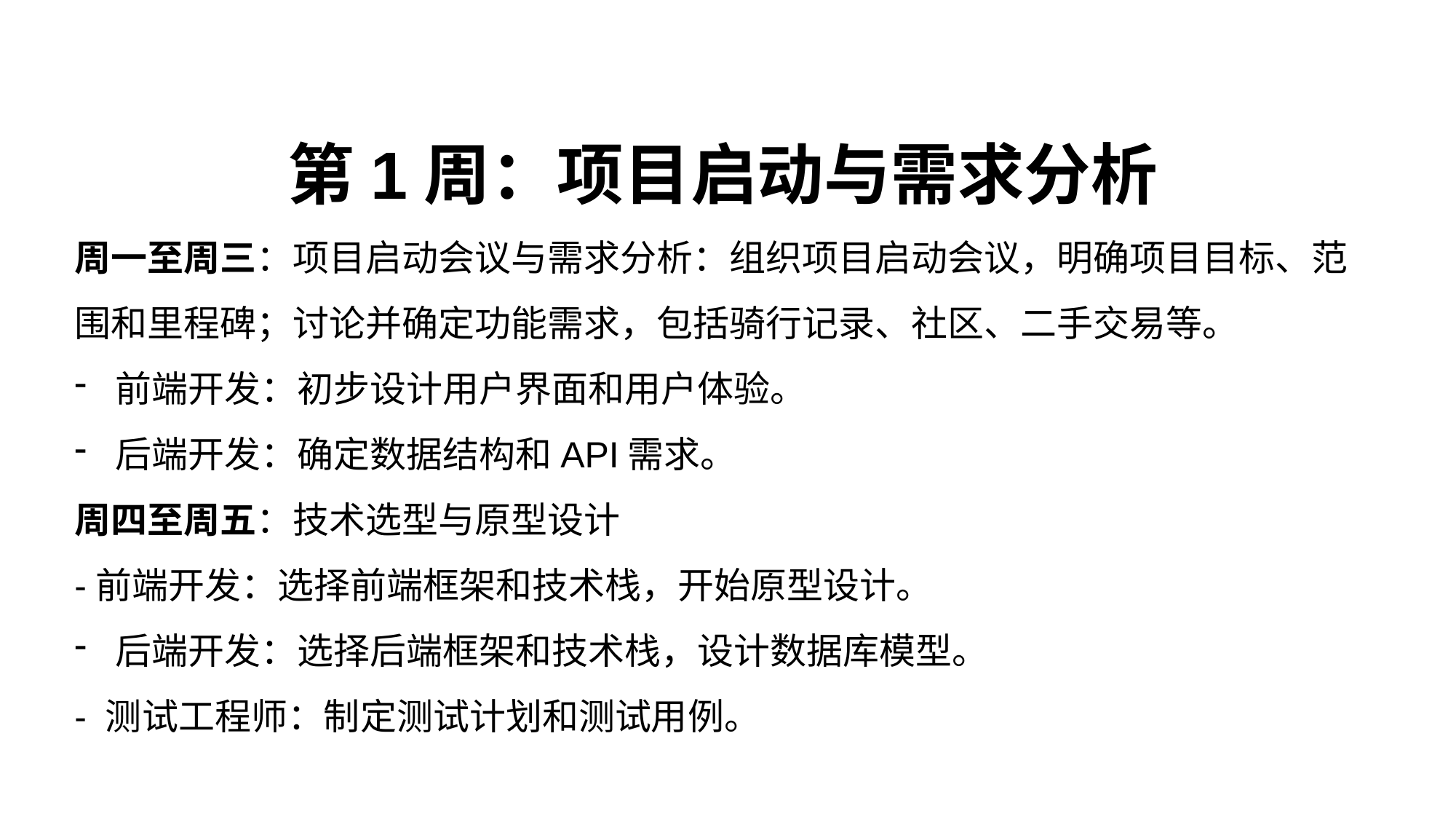

第1周：项目启动与需求分析
周一至周三：项目启动会议与需求分析：组织项目启动会议，明确项目目标、范围和里程碑；讨论并确定功能需求，包括骑行记录、社区、二手交易等。
前端开发：初步设计用户界面和用户体验。
后端开发：确定数据结构和API需求。
周四至周五：技术选型与原型设计
-前端开发：选择前端框架和技术栈，开始原型设计。
后端开发：选择后端框架和技术栈，设计数据库模型。
- 测试工程师：制定测试计划和测试用例。